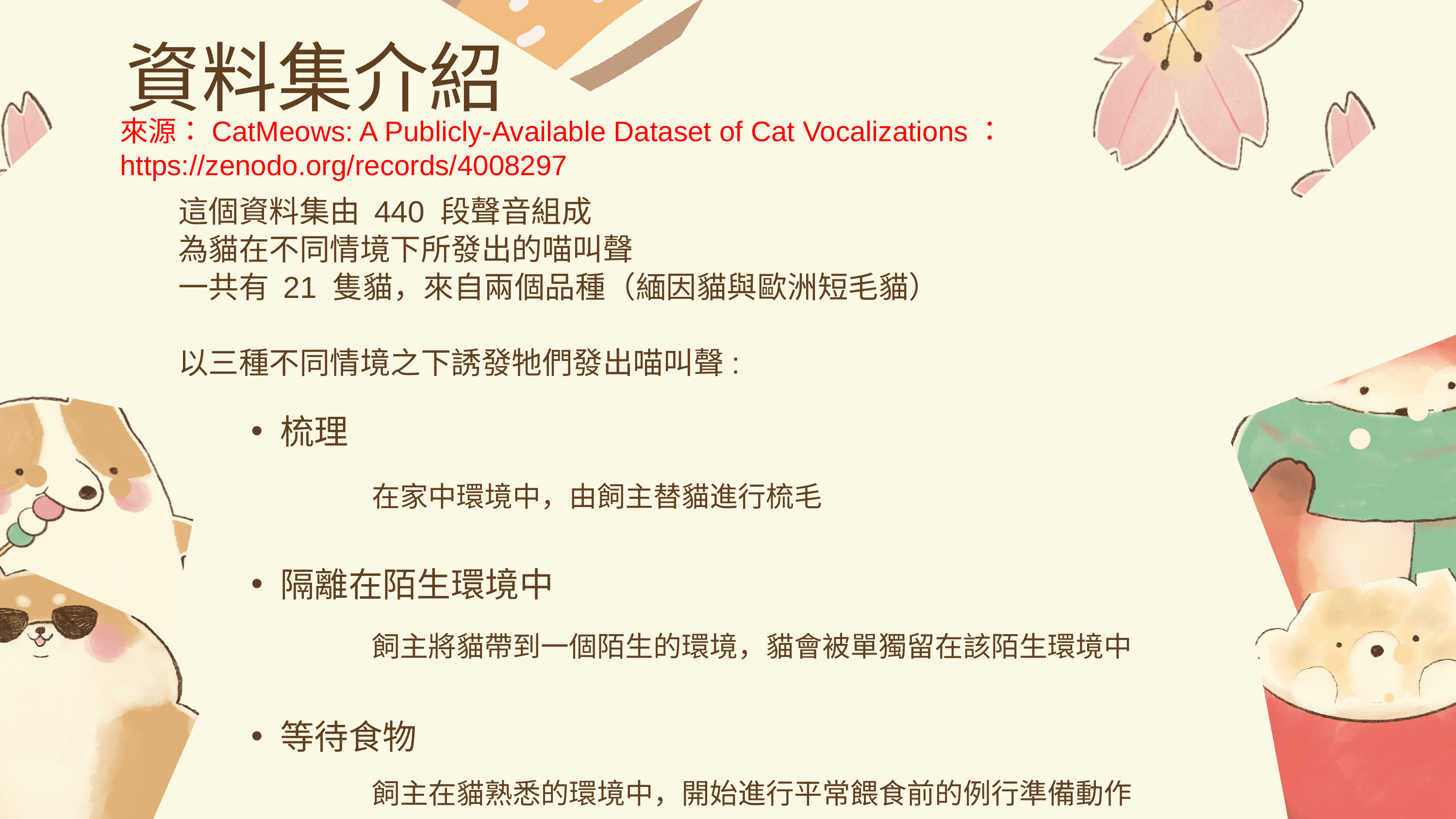

資料集介紹
來源：CatMeows: A Publicly-Available Dataset of Cat Vocalizations： https://zenodo.org/records/4008297
這個資料集由 440 段聲音組成
為貓在不同情境下所發出的喵叫聲
一共有 21 隻貓，來自兩個品種（緬因貓與歐洲短毛貓）

以三種不同情境之下誘發牠們發出喵叫聲:
梳理

隔離在陌生環境中

等待食物
在家中環境中，由飼主替貓進行梳毛
飼主將貓帶到一個陌生的環境，貓會被單獨留在該陌生環境中
飼主在貓熟悉的環境中，開始進行平常餵食前的例行準備動作

5